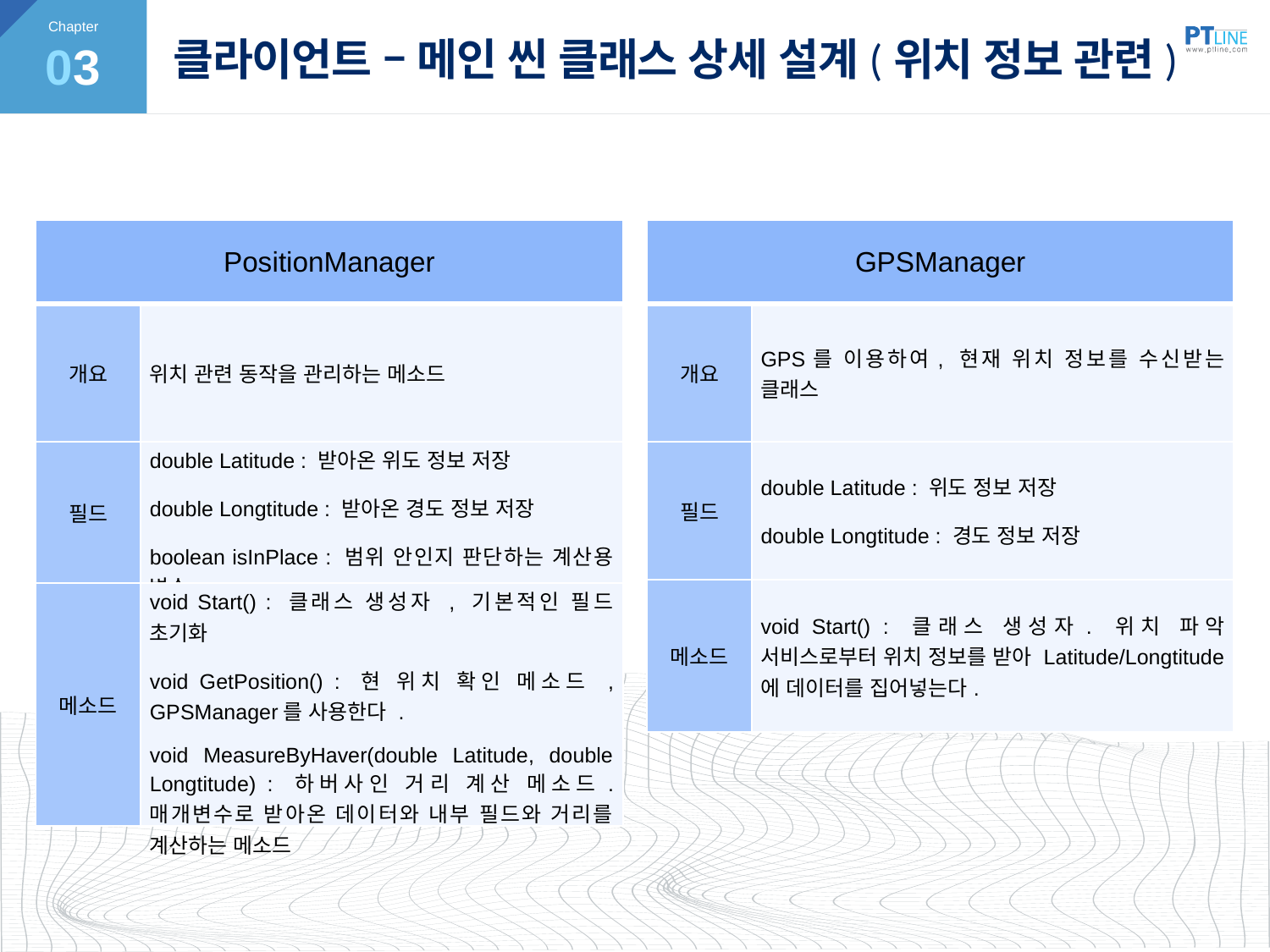

03
# 클라이언트 – 메인 씬 클래스 상세 설계(위치 정보 관련)
| PositionManager |  |
| --- | --- |
| 개요 | 위치 관련 동작을 관리하는 메소드 |
| 필드 | double Latitude : 받아온 위도 정보 저장 double Longtitude : 받아온 경도 정보 저장 boolean isInPlace : 범위 안인지 판단하는 계산용 변수 |
| 메소드 | void Start() : 클래스 생성자 , 기본적인 필드 초기화 void GetPosition() : 현 위치 확인 메소드 , GPSManager를 사용한다 . void MeasureByHaver(double Latitude, double Longtitude) : 하버사인 거리 계산 메소드. 매개변수로 받아온 데이터와 내부 필드와 거리를 계산하는 메소드 |
| GPSManager |  |
| --- | --- |
| 개요 | GPS를 이용하여, 현재 위치 정보를 수신받는 클래스 |
| 필드 | double Latitude : 위도 정보 저장 double Longtitude : 경도 정보 저장 |
| 메소드 | void Start() : 클래스 생성자. 위치 파악 서비스로부터 위치 정보를 받아 Latitude/Longtitude 에 데이터를 집어넣는다. |